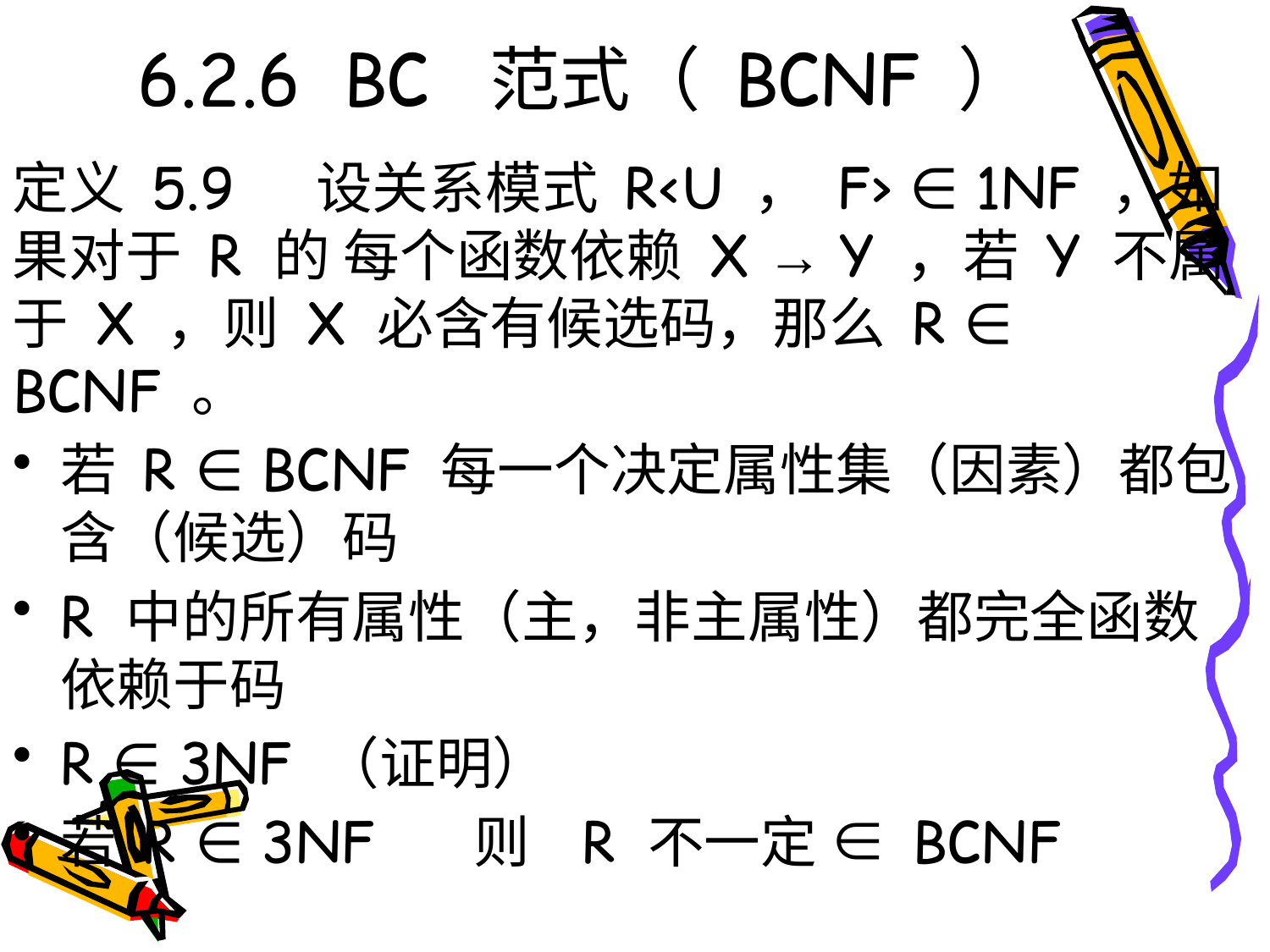

# 6.2.6  BC  范式（ BCNF ）
定义 5.9    设关系模式 R<U ， F> ∈ 1NF ，如果对于 R 的 每个函数依赖 X → Y ，若 Y 不属于 X ，则 X 必含有候选码，那么 R ∈ BCNF 。
若 R ∈ BCNF 每一个决定属性集（因素）都包含（候选）码
R 中的所有属性（主，非主属性）都完全函数依赖于码
R ∈ 3NF （证明）
若 R ∈ 3NF     则   R 不一定 ∈ BCNF